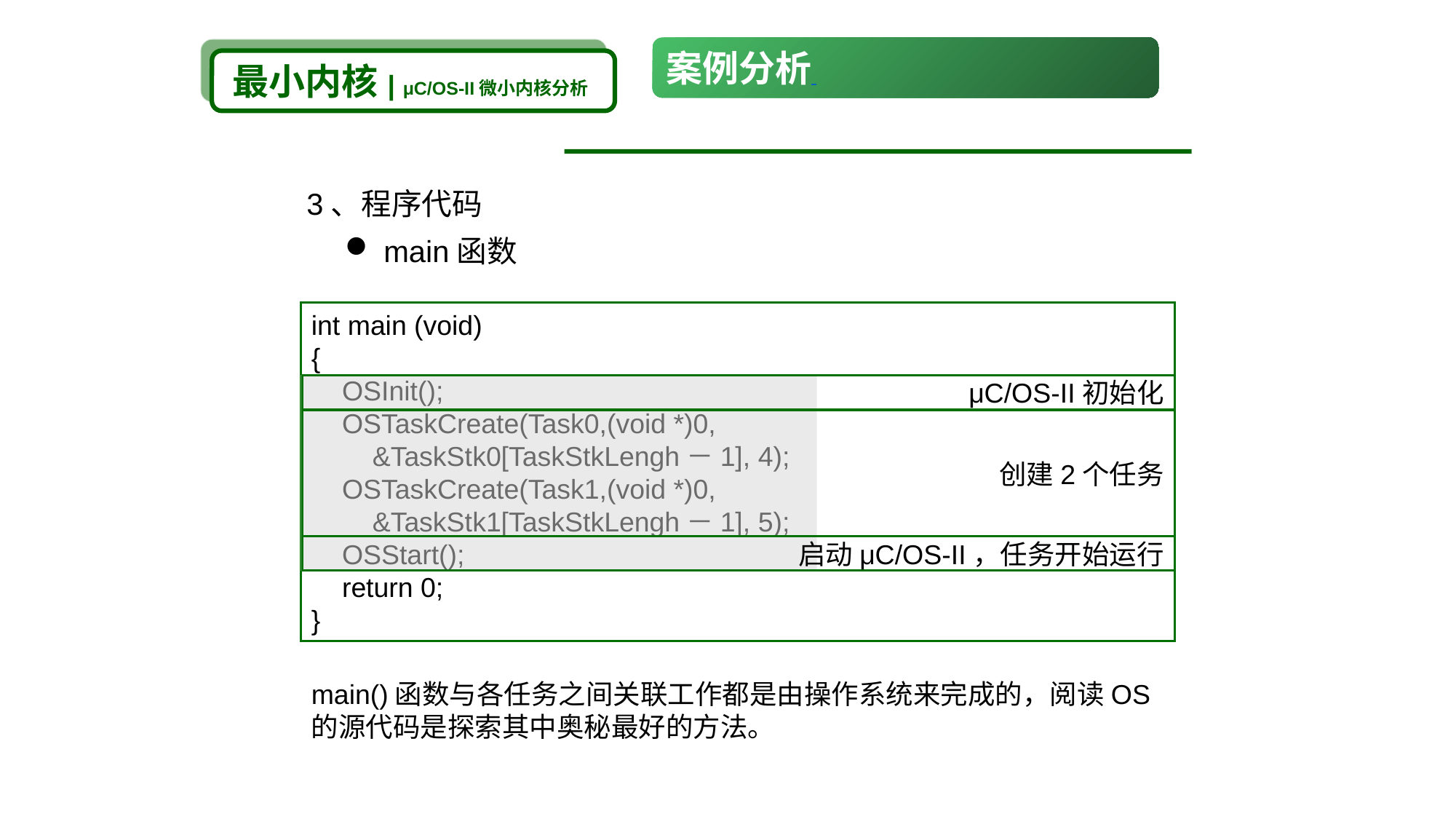

案例分析
最小内核 | μC/OS-II微小内核分析

3、程序代码
 main函数
int main (void)
{
    OSInit();
    OSTaskCreate(Task0,(void *)0,
        &TaskStk0[TaskStkLengh－1], 4);
    OSTaskCreate(Task1,(void *)0,
        &TaskStk1[TaskStkLengh－1], 5);
    OSStart();
    return 0;
}

μC/OS-II初始化

创建2个任务

启动μC/OS-II，任务开始运行
main()函数与各任务之间关联工作都是由操作系统来完成的，阅读OS的源代码是探索其中奥秘最好的方法。